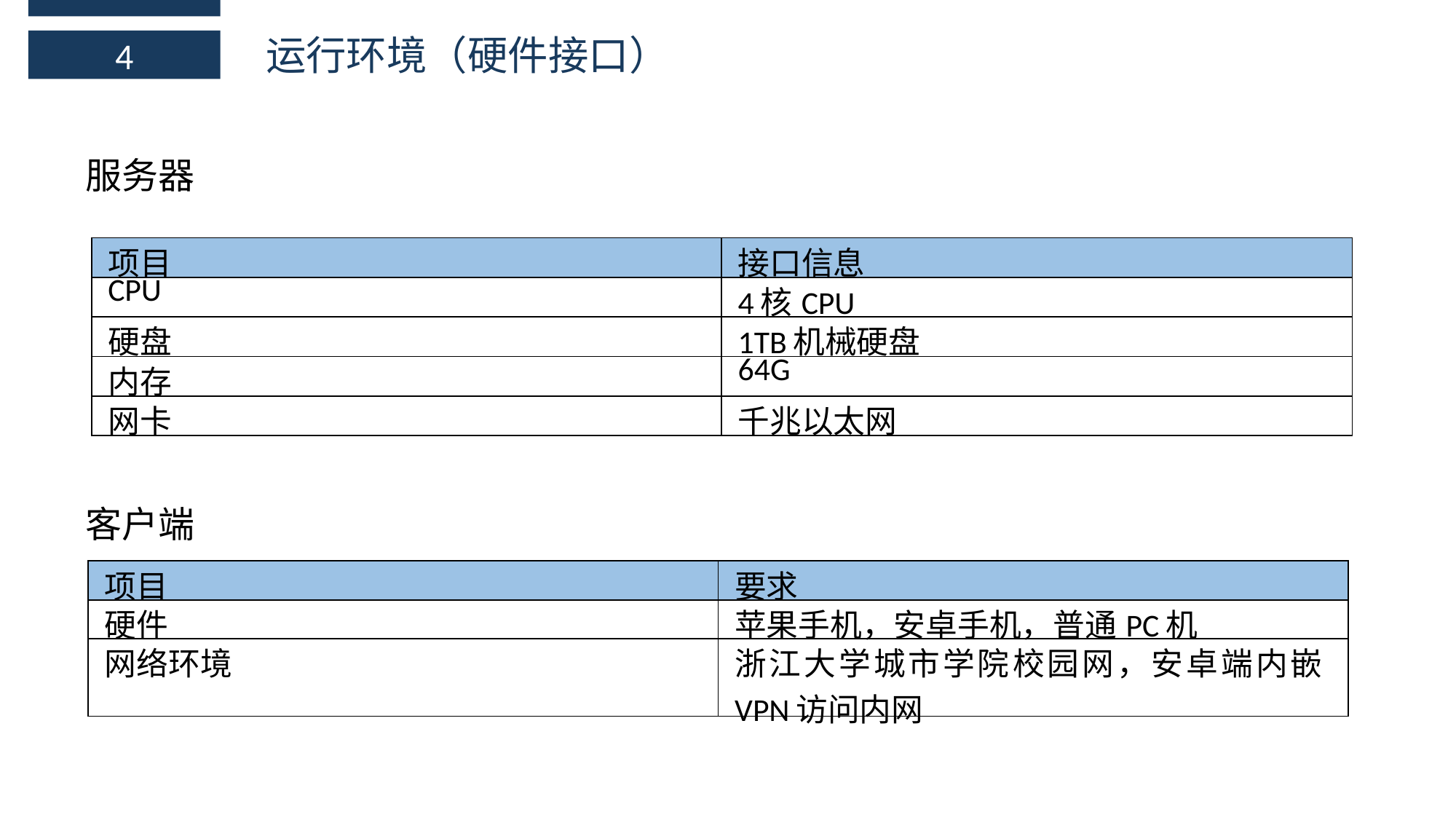

运行环境（硬件接口）
4
服务器
| 项目 | 接口信息 |
| --- | --- |
| CPU | 4核CPU |
| 硬盘 | 1TB机械硬盘 |
| 内存 | 64G |
| 网卡 | 千兆以太网 |
客户端
| 项目 | 要求 |
| --- | --- |
| 硬件 | 苹果手机，安卓手机，普通PC机 |
| 网络环境 | 浙江大学城市学院校园网，安卓端内嵌VPN访问内网 |